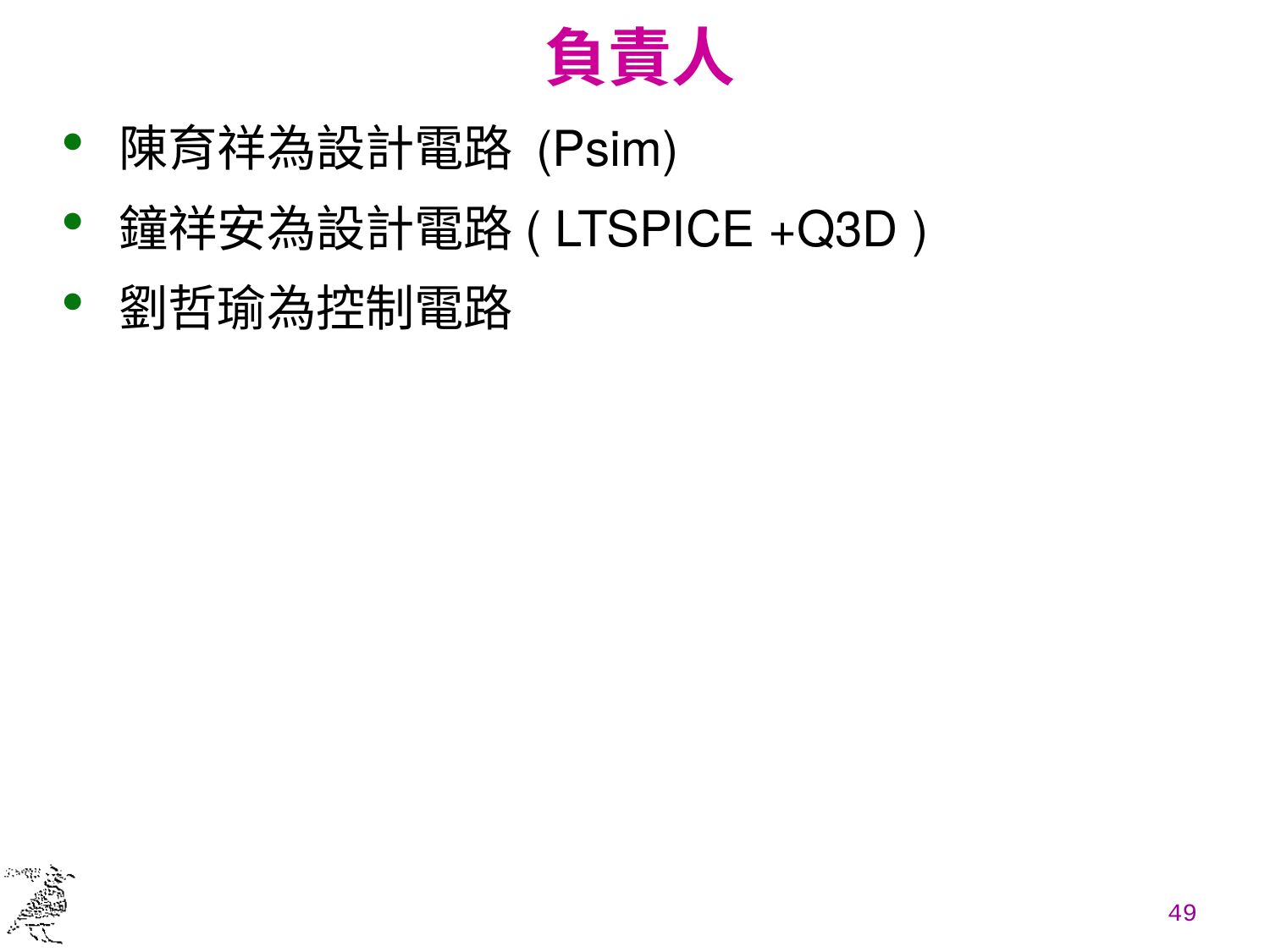

# 負責人
陳育祥為設計電路 (Psim)
鐘祥安為設計電路( LTSPICE +Q3D )
劉哲瑜為控制電路
49